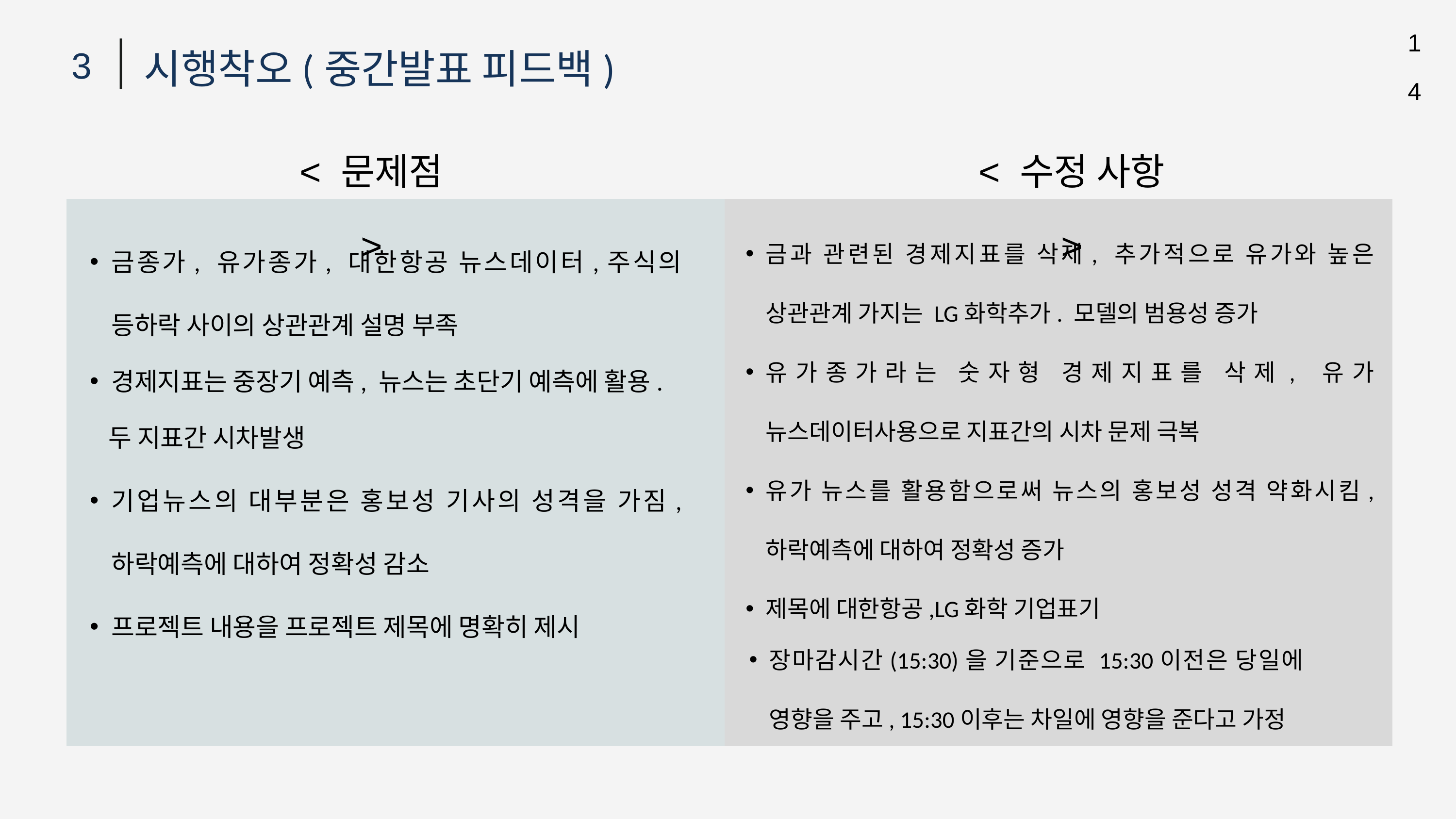

14
시행착오(중간발표 피드백)
3

< 문제점 >
< 수정 사항 >
|  |  |
| --- | --- |
금종가, 유가종가, 대한항공 뉴스데이터,주식의 등하락 사이의 상관관계 설명 부족
경제지표는 중장기 예측, 뉴스는 초단기 예측에 활용.
      두 지표간 시차발생
기업뉴스의 대부분은 홍보성 기사의 성격을 가짐, 하락예측에 대하여 정확성 감소
프로젝트 내용을 프로젝트 제목에 명확히 제시
금과 관련된 경제지표를 삭제, 추가적으로 유가와 높은 상관관계 가지는 LG화학추가. 모델의 범용성 증가
유가종가라는 숫자형 경제지표를 삭제, 유가 뉴스데이터사용으로 지표간의 시차 문제 극복
유가 뉴스를 활용함으로써 뉴스의 홍보성 성격 약화시킴, 하락예측에 대하여 정확성 증가
제목에 대한항공,LG화학 기업표기
장마감시간(15:30)을 기준으로 15:30이전은 당일에 영향을 주고, 15:30이후는 차일에 영향을 준다고 가정